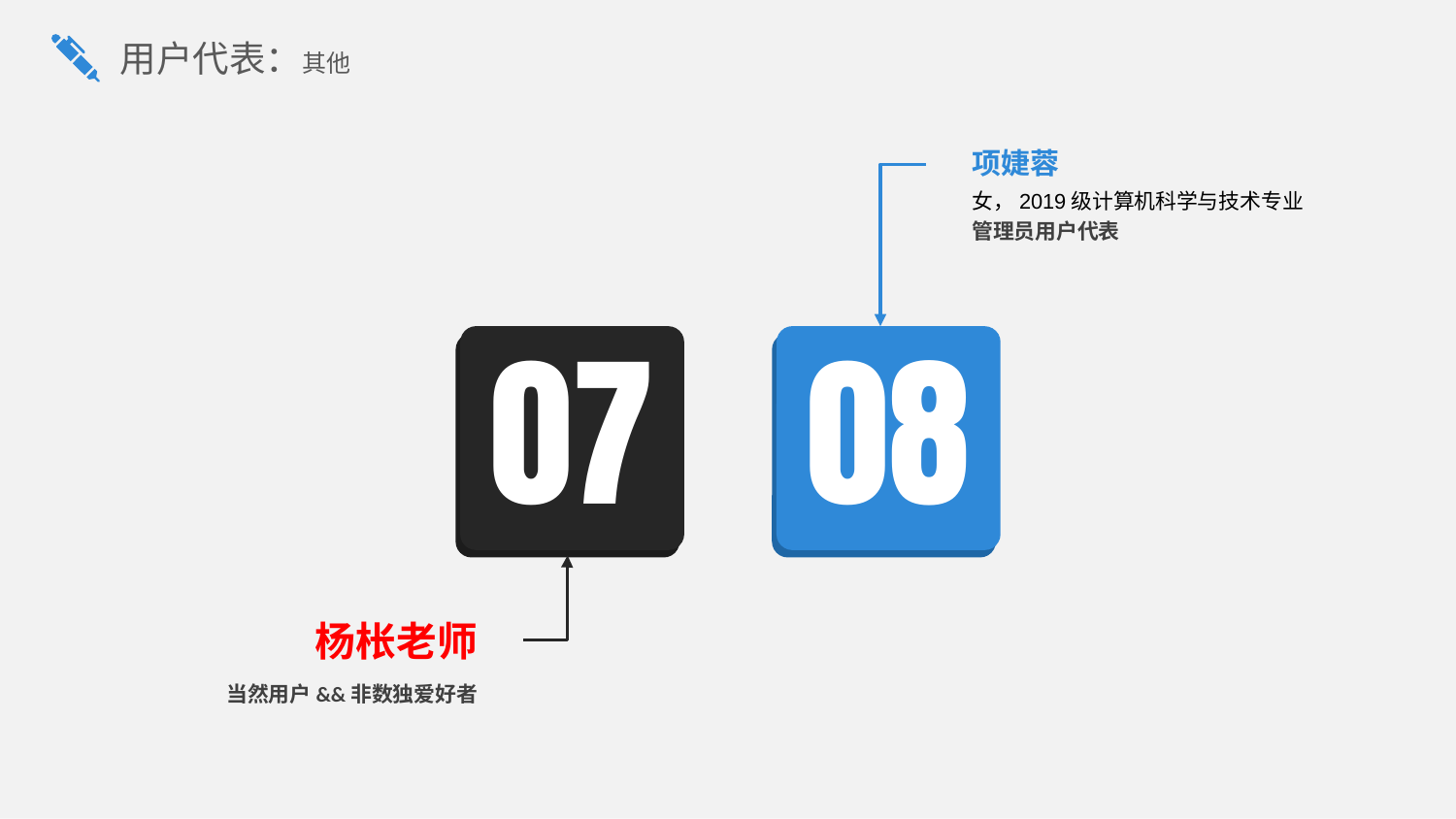

用户代表：其他
项婕蓉
女，2019级计算机科学与技术专业
管理员用户代表
08

07

杨枨老师
当然用户&&非数独爱好者